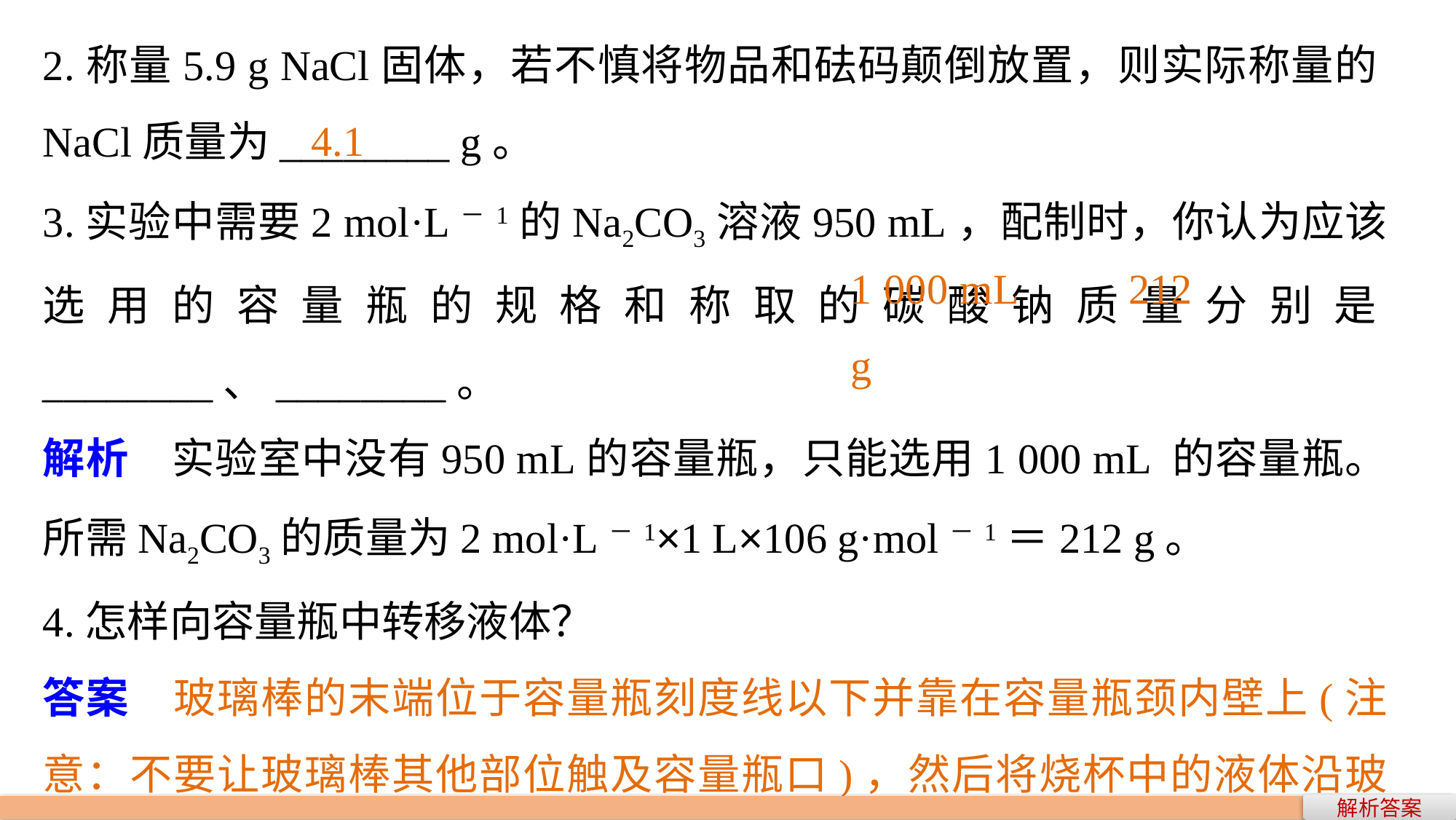

2.称量5.9 g NaCl固体，若不慎将物品和砝码颠倒放置，则实际称量的NaCl质量为________ g。
3.实验中需要2 mol·L－1的Na2CO3溶液950 mL，配制时，你认为应该选用的容量瓶的规格和称取的碳酸钠质量分别是________、________。
解析　实验室中没有950 mL的容量瓶，只能选用1 000 mL 的容量瓶。所需Na2CO3的质量为2 mol·L－1×1 L×106 g·mol－1＝212 g。
4.怎样向容量瓶中转移液体？
答案　玻璃棒的末端位于容量瓶刻度线以下并靠在容量瓶颈内壁上(注意：不要让玻璃棒其他部位触及容量瓶口)，然后将烧杯中的液体沿玻璃棒缓缓注入容量瓶中。
4.1
1 000 mL　    212 g
解析答案